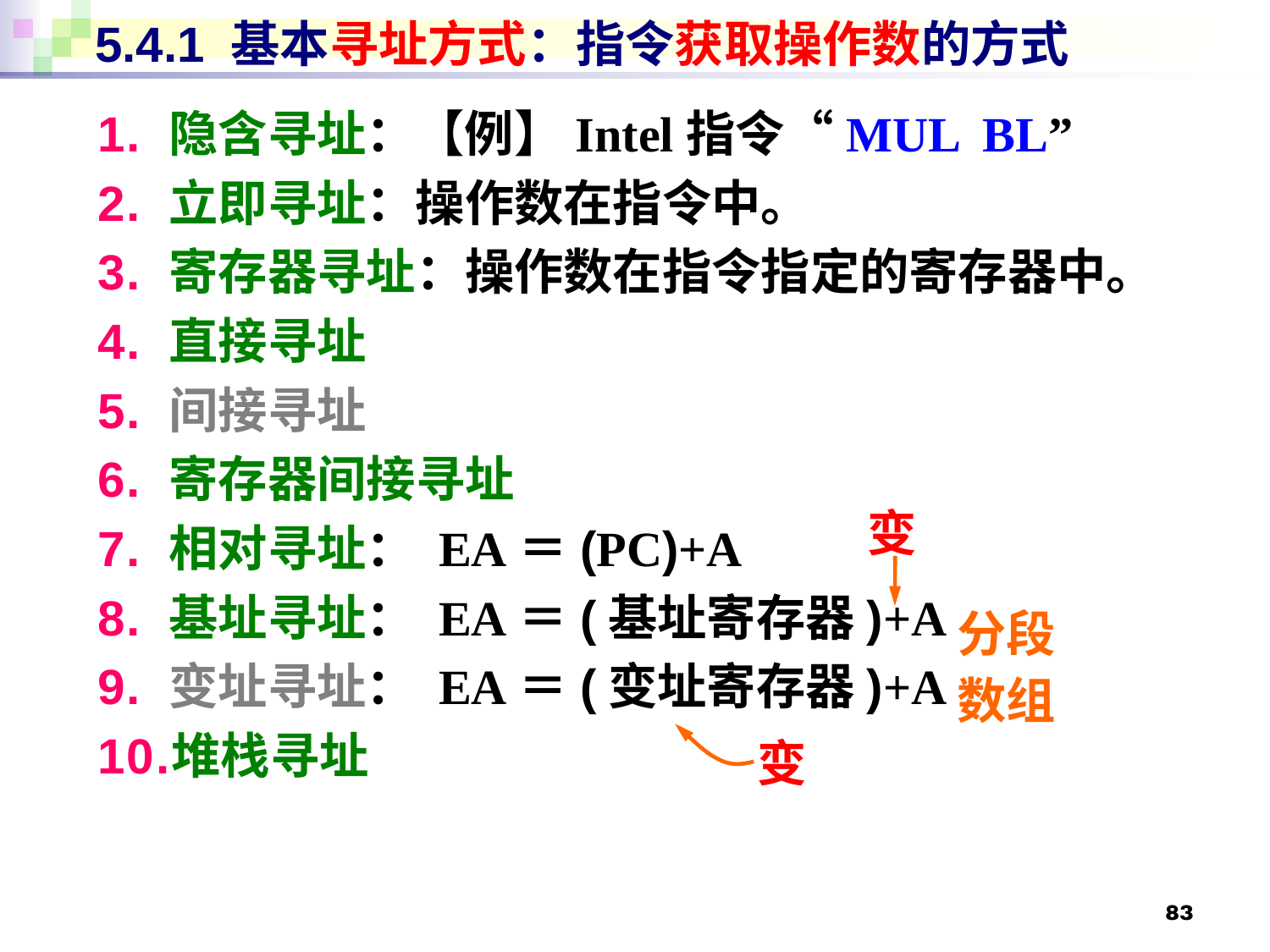

# 5.4.1 基本寻址方式：指令获取操作数的方式
隐含寻址：【例】Intel指令“MUL  BL”
立即寻址：操作数在指令中。
寄存器寻址：操作数在指令指定的寄存器中。
直接寻址
间接寻址
寄存器间接寻址
相对寻址： EA＝(PC)+A
基址寻址： EA＝(基址寄存器)+A
变址寻址： EA＝(变址寄存器)+A
堆栈寻址
变
分段
数组

变
83